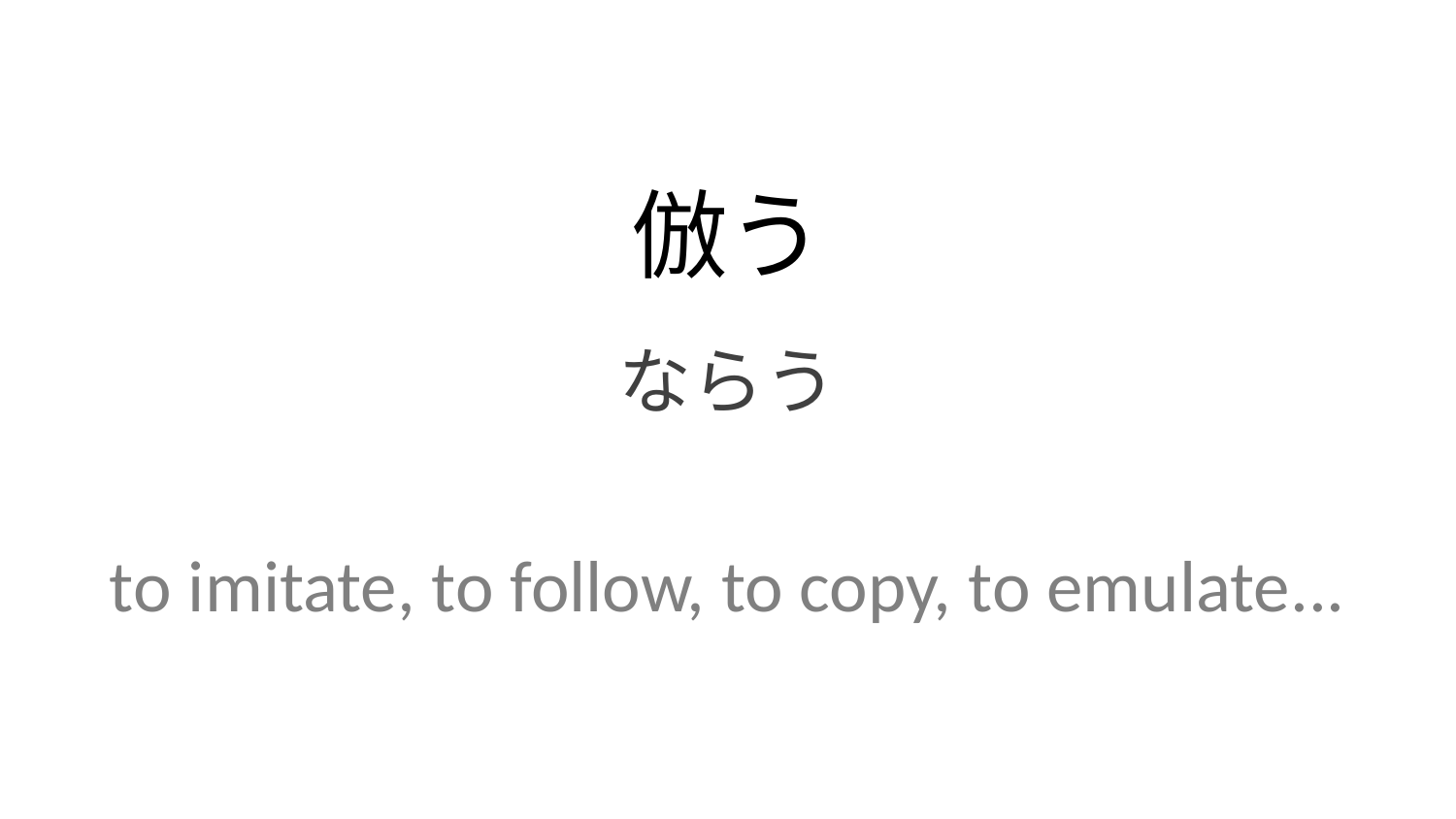

倣う

ならう
to imitate, to follow, to copy, to emulate...